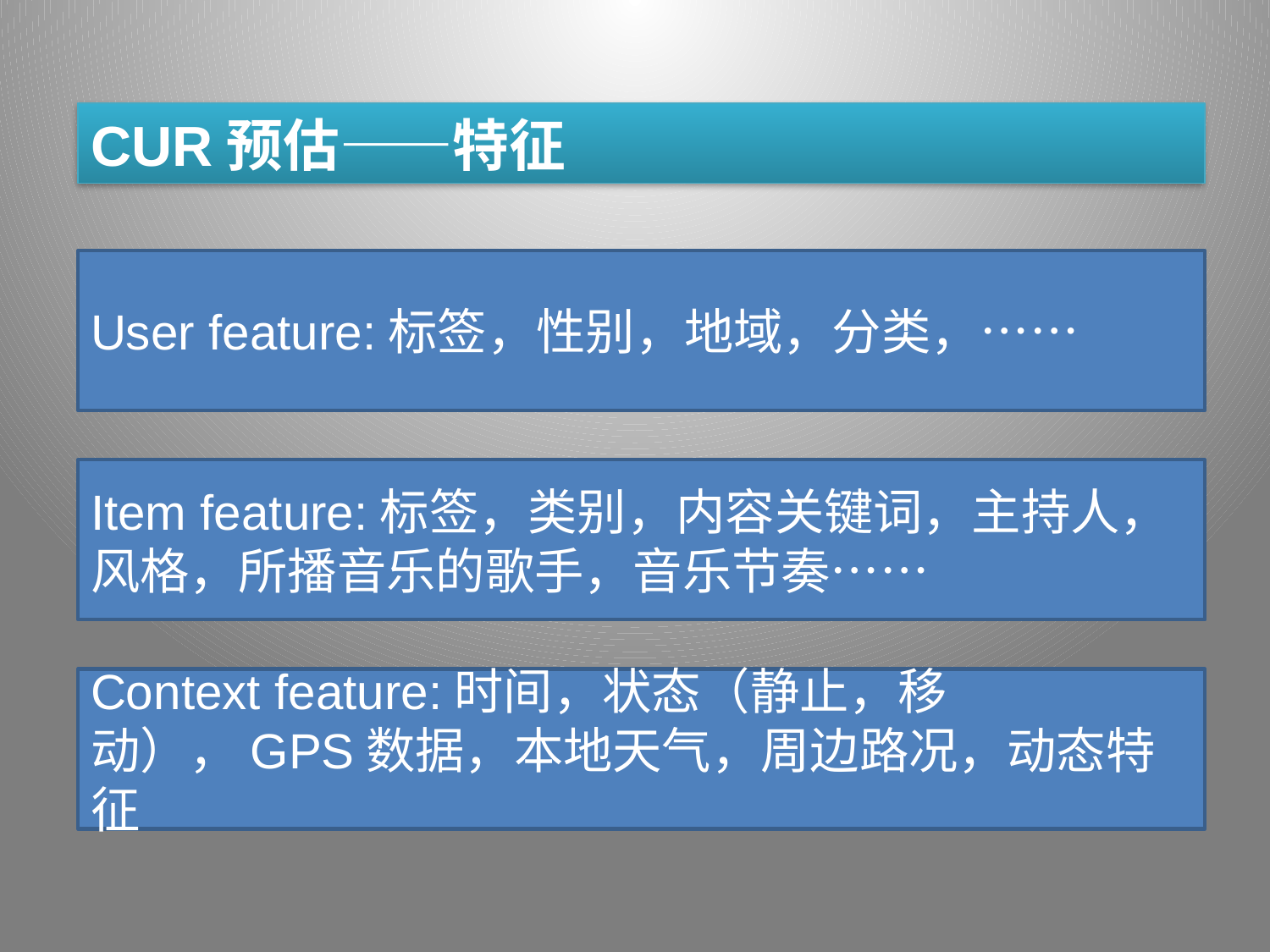

CUR预估——特征
User feature:标签，性别，地域，分类，……
Item feature:标签，类别，内容关键词，主持人，风格，所播音乐的歌手，音乐节奏……
Context feature:时间，状态（静止，移动），GPS数据，本地天气，周边路况，动态特征